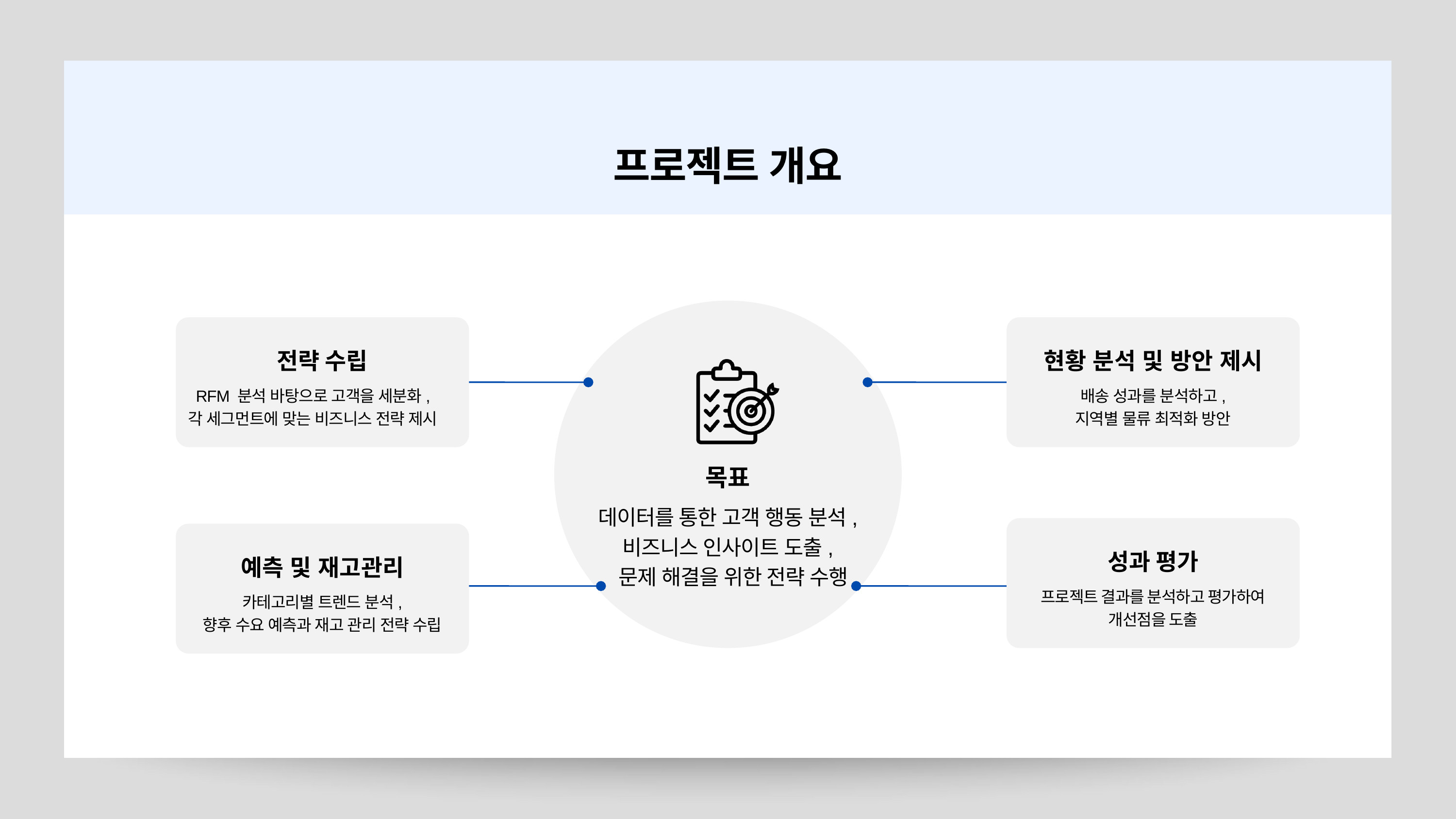

프로젝트 개요

전략 수립
현황 분석 및 방안 제시

RFM 분석 바탕으로 고객을 세분화,
각 세그먼트에 맞는 비즈니스 전략 제시
배송 성과를 분석하고,
지역별 물류 최적화 방안
목표
데이터를 통한 고객 행동 분석,
비즈니스 인사이트 도출,
 문제 해결을 위한 전략 수행

성과 평가
예측 및 재고관리
프로젝트 결과를 분석하고 평가하여
개선점을 도출

카테고리별 트렌드 분석,
향후 수요 예측과 재고 관리 전략 수립